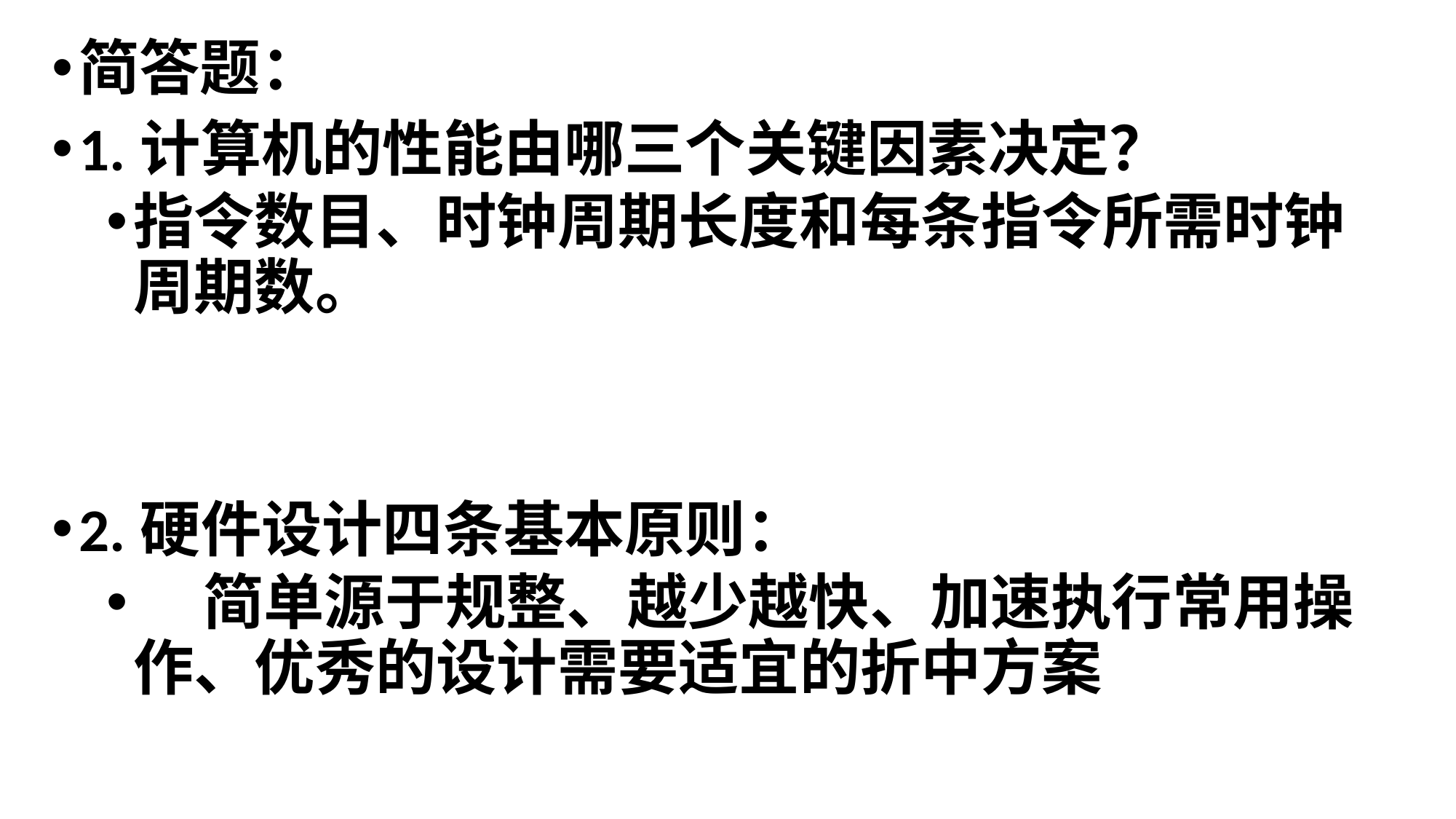

简答题：
1.计算机的性能由哪三个关键因素决定？
指令数目、时钟周期长度和每条指令所需时钟周期数。

2.硬件设计四条基本原则：
    简单源于规整、越少越快、加速执行常用操作、优秀的设计需要适宜的折中方案